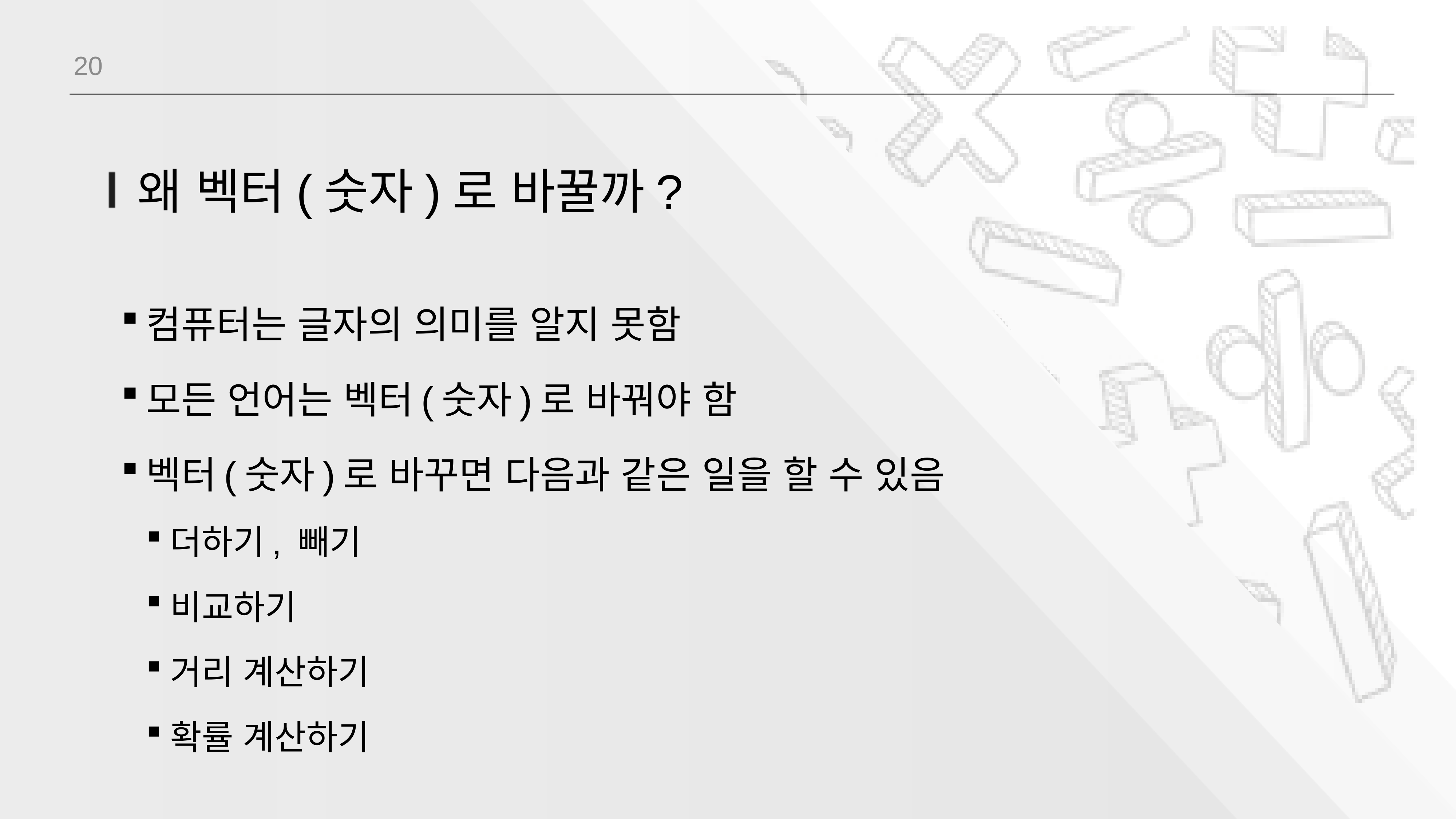

20
# 왜 벡터(숫자)로 바꿀까?
컴퓨터는 글자의 의미를 알지 못함
모든 언어는 벡터(숫자)로 바꿔야 함
벡터(숫자)로 바꾸면 다음과 같은 일을 할 수 있음
더하기, 빼기
비교하기
거리 계산하기
확률 계산하기